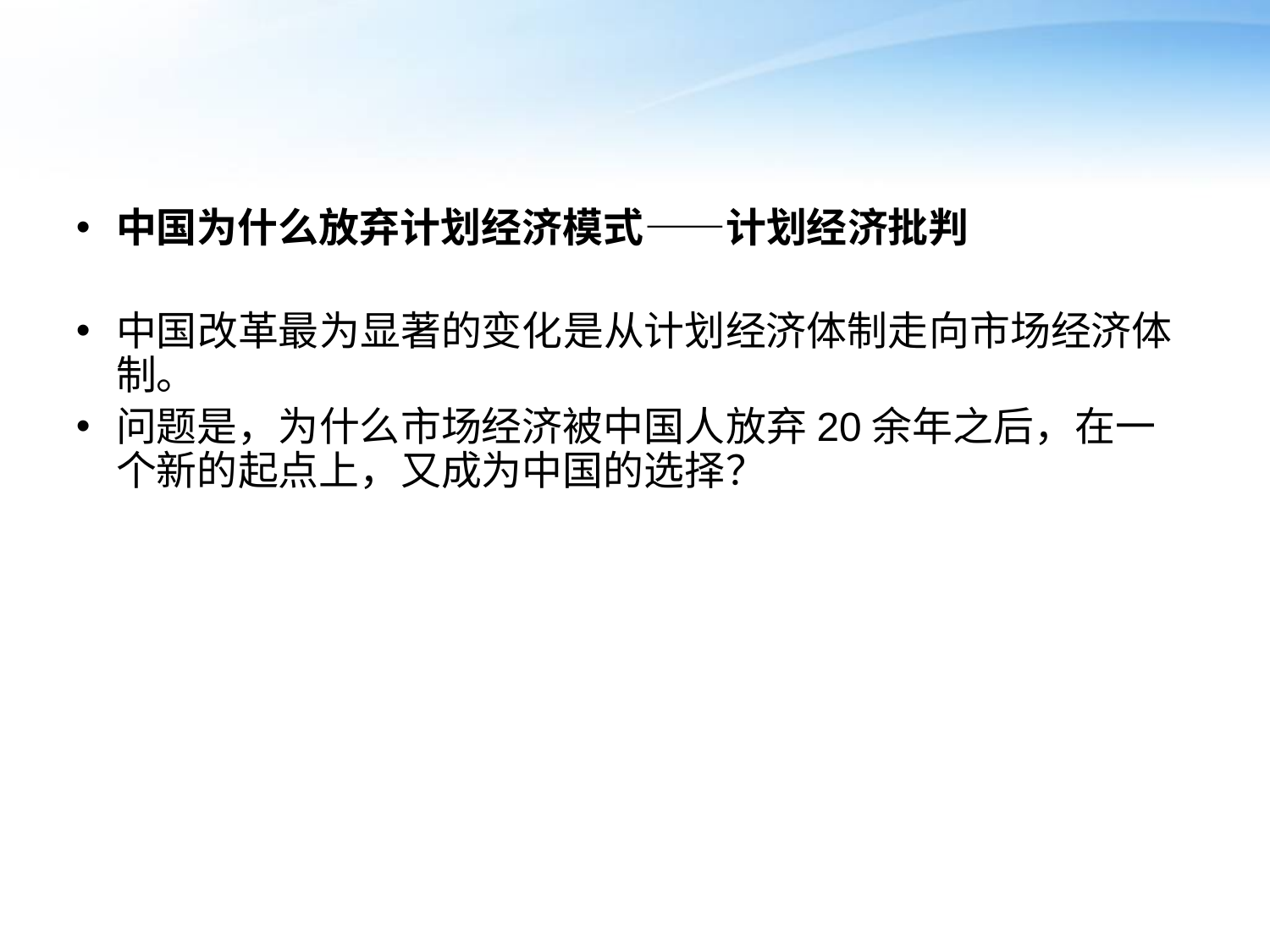

#
中国为什么放弃计划经济模式——计划经济批判

中国改革最为显著的变化是从计划经济体制走向市场经济体制。
问题是，为什么市场经济被中国人放弃20余年之后，在一个新的起点上，又成为中国的选择？